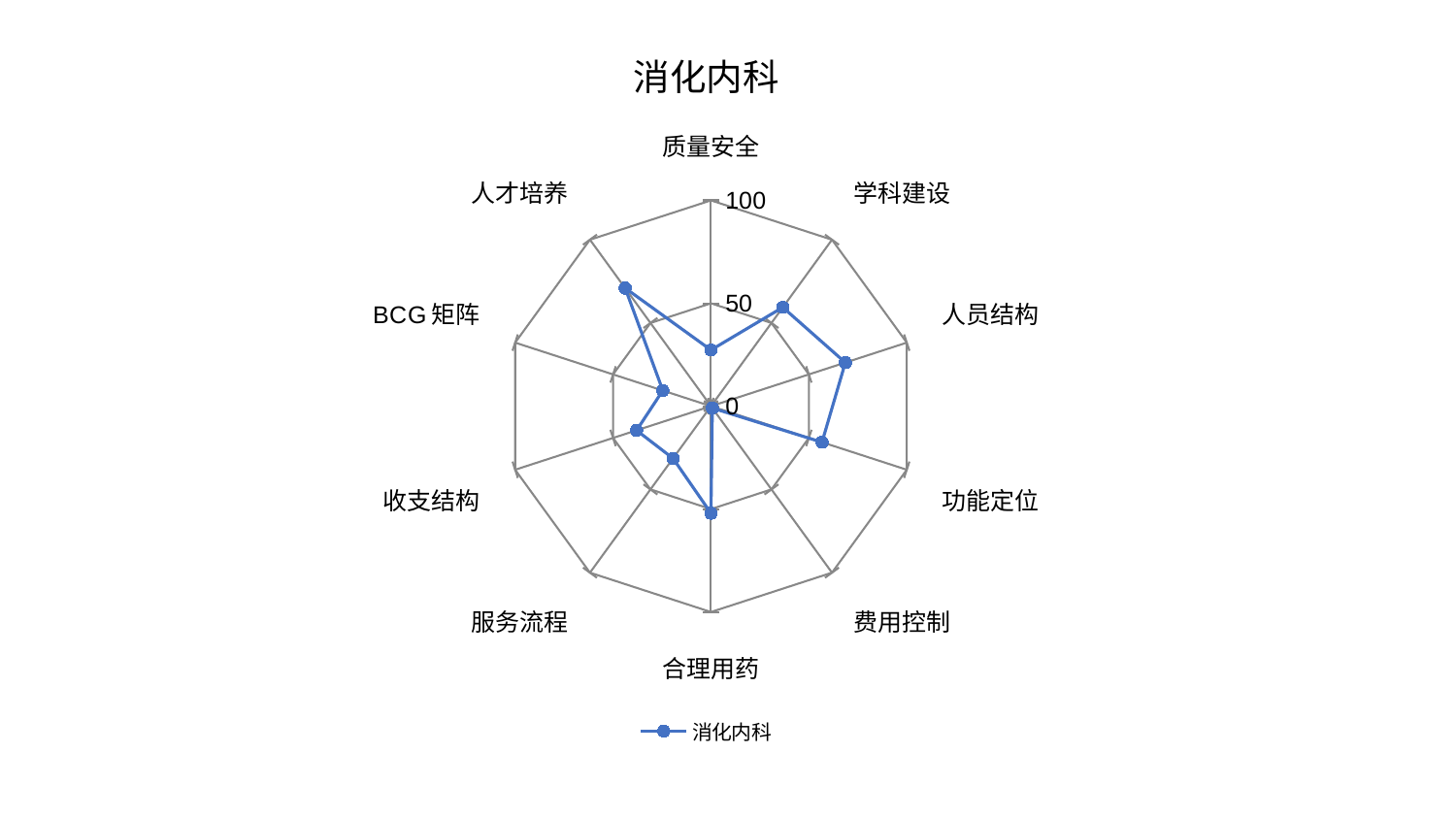

### Chart: 消化内科

| Category | 消化内科 |
|---|---|
| 质量安全 | 27.30361161844592 |
| 学科建设 | 59.366861298035595 |
| 人员结构 | 68.63838259894084 |
| 功能定位 | 56.71850384549827 |
| 费用控制 | 1.157933111573825 |
| 合理用药 | 52.014322737178524 |
| 服务流程 | 31.371157119823156 |
| 收支结构 | 38.019690596027914 |
| BCG矩阵 | 24.60780420756413 |
| 人才培养 | 70.94508317119376 |
130